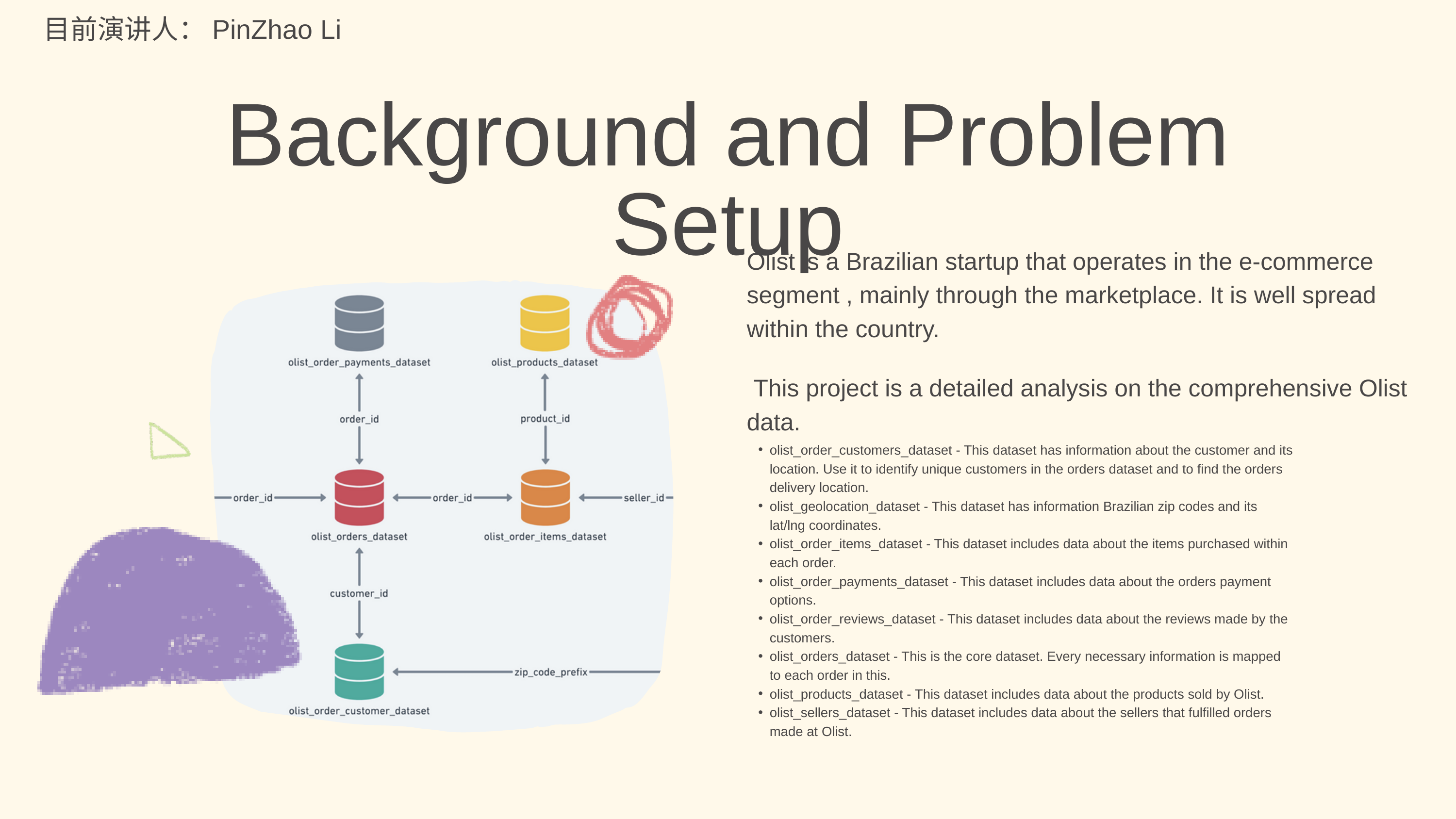

目前演讲人：PinZhao Li
Background and Problem Setup
Olist is a Brazilian startup that operates in the e-commerce segment , mainly through the marketplace. It is well spread within the country.
 This project is a detailed analysis on the comprehensive Olist data.

olist_order_customers_dataset - This dataset has information about the customer and its location. Use it to identify unique customers in the orders dataset and to find the orders delivery location.
olist_geolocation_dataset - This dataset has information Brazilian zip codes and its lat/lng coordinates.
olist_order_items_dataset - This dataset includes data about the items purchased within each order.
olist_order_payments_dataset - This dataset includes data about the orders payment options.
olist_order_reviews_dataset - This dataset includes data about the reviews made by the customers.
olist_orders_dataset - This is the core dataset. Every necessary information is mapped to each order in this.
olist_products_dataset - This dataset includes data about the products sold by Olist.
olist_sellers_dataset - This dataset includes data about the sellers that fulfilled orders made at Olist.